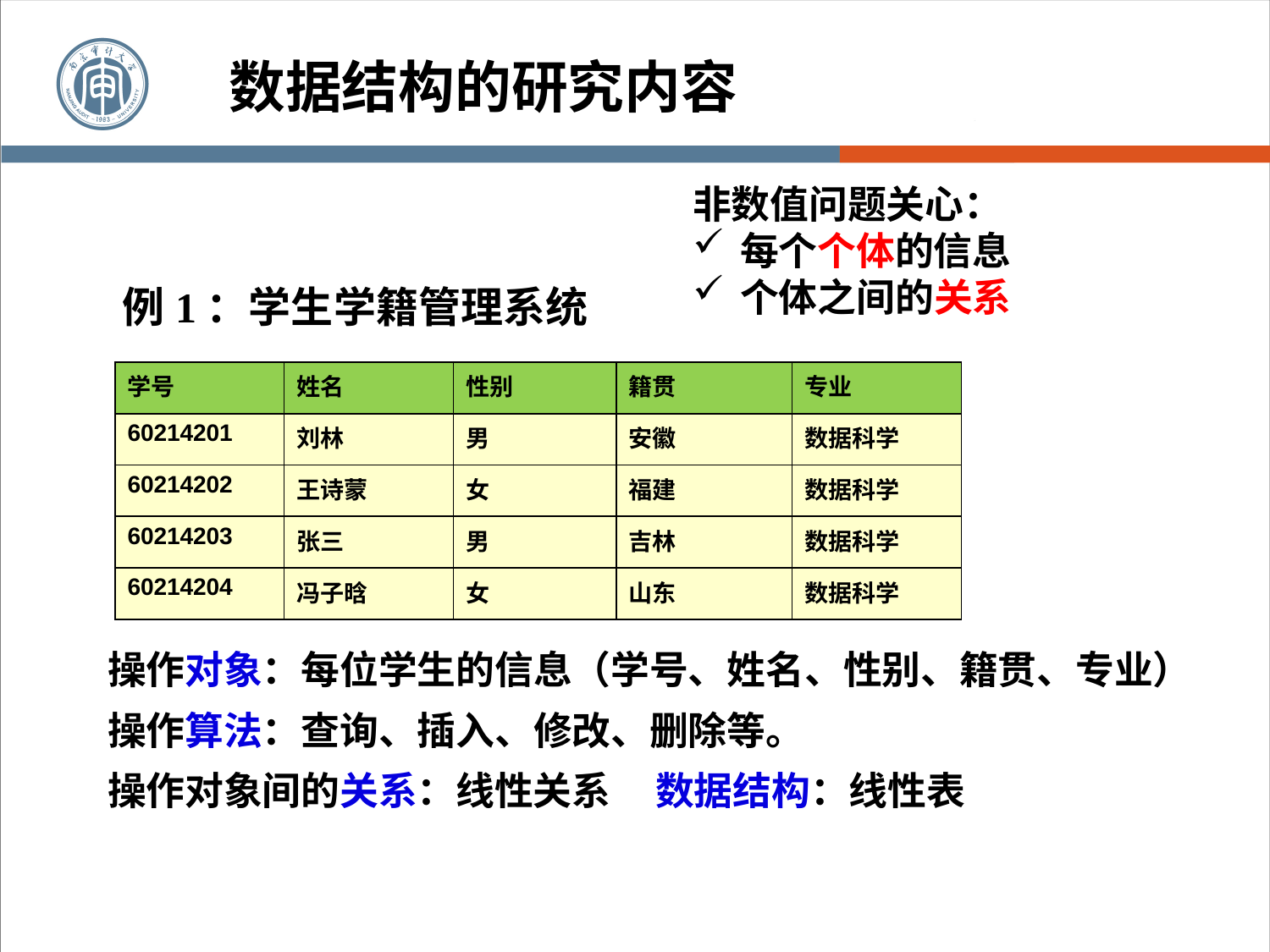

数据结构的研究内容
非数值问题关心：
每个个体的信息
个体之间的关系
例1：学生学籍管理系统
| 学号 | 姓名 | 性别 | 籍贯 | 专业 |
| --- | --- | --- | --- | --- |
| 60214201 | 刘林 | 男 | 安徽 | 数据科学 |
| 60214202 | 王诗蒙 | 女 | 福建 | 数据科学 |
| 60214203 | 张三 | 男 | 吉林 | 数据科学 |
| 60214204 | 冯子晗 | 女 | 山东 | 数据科学 |
操作对象：每位学生的信息（学号、姓名、性别、籍贯、专业）
操作算法：查询、插入、修改、删除等。
操作对象间的关系：线性关系     数据结构：线性表